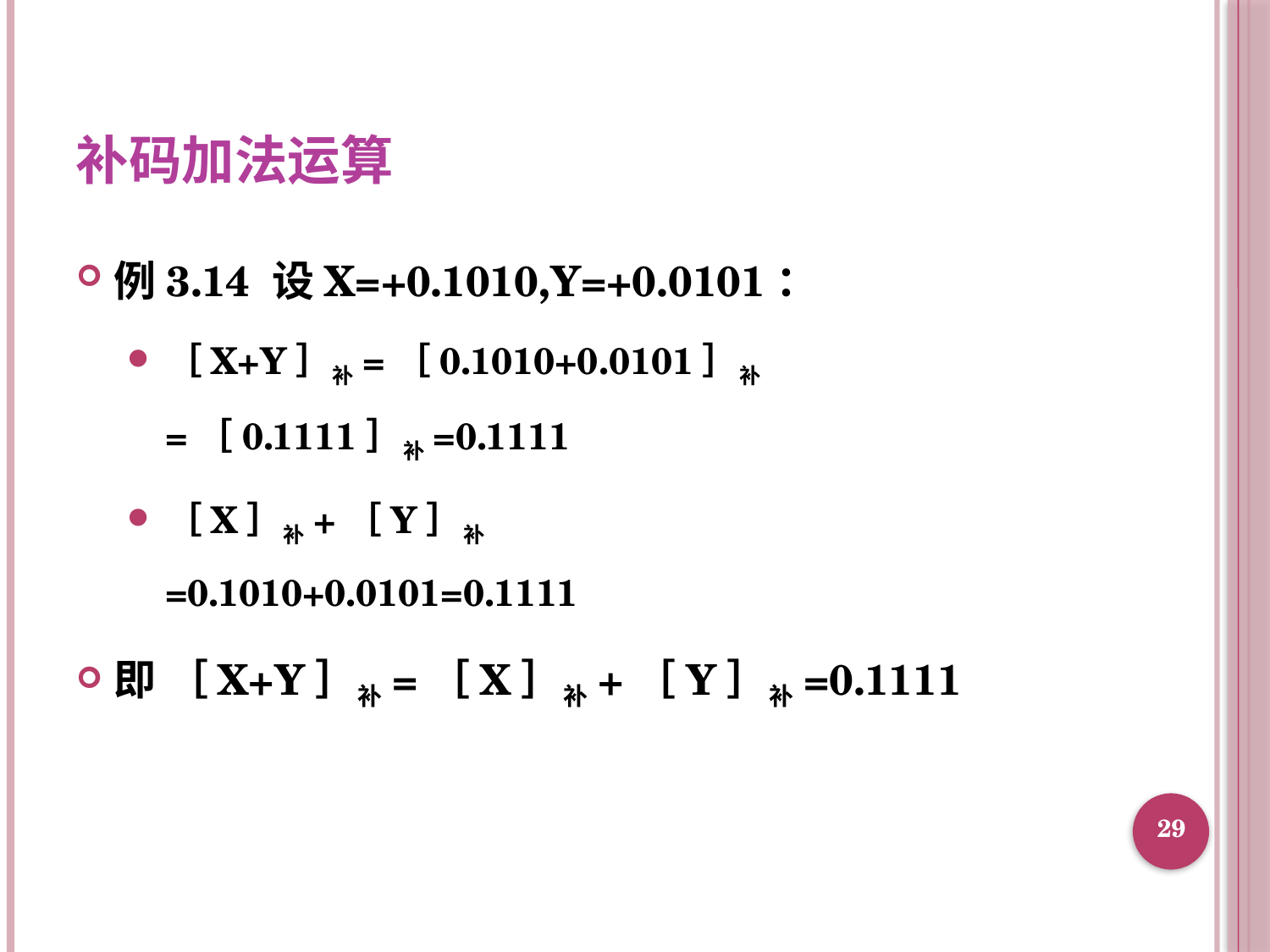

# 补码加法运算
例3.14 设X=+0.1010,Y=+0.0101：
［X+Y］补=［0.1010+0.0101］补
=［0.1111］补=0.1111
［X］补+［Y］补
=0.1010+0.0101=0.1111
即 ［X+Y］补=［X］补+［Y］补=0.1111
29